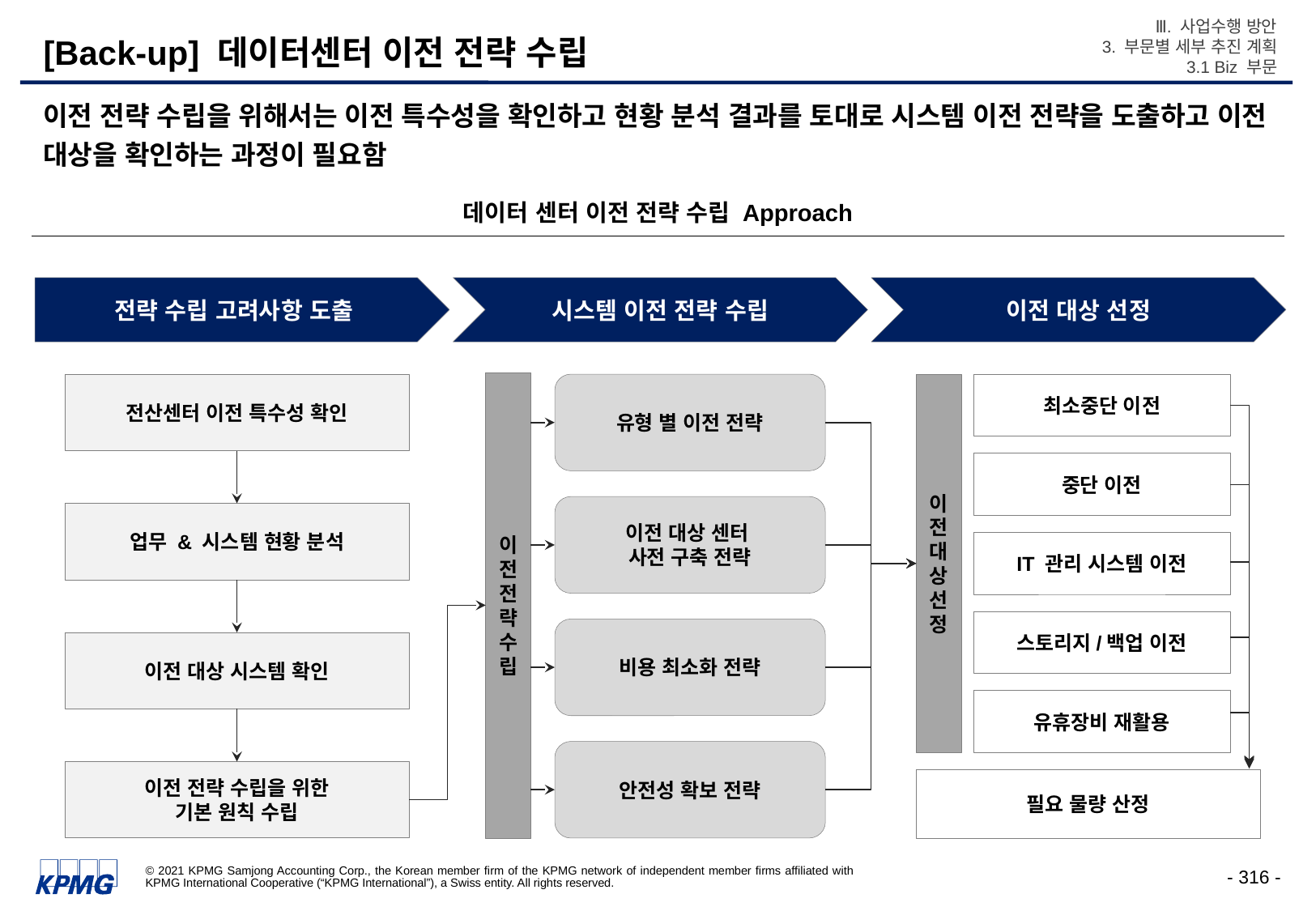

Ⅲ. 사업수행 방안
3. 부문별 세부 추진 계획
3.1 Biz 부문
# [Back-up] 데이터센터 이전 전략 수립
이전 전략 수립을 위해서는 이전 특수성을 확인하고 현황 분석 결과를 토대로 시스템 이전 전략을 도출하고 이전 대상을 확인하는 과정이 필요함
데이터 센터 이전 전략 수립 Approach
전략 수립 고려사항 도출
시스템 이전 전략 수립
이전 대상 선정
이전전략수립
전산센터 이전 특수성 확인
유형 별 이전 전략
이전 대상 센터
사전 구축 전략
비용 최소화 전략
안전성 확보 전략
최소중단 이전
이전대상선정
중단 이전
업무 & 시스템 현황 분석
IT 관리 시스템 이전
스토리지/백업 이전
이전 대상 시스템 확인
유휴장비 재활용
이전 전략 수립을 위한
기본 원칙 수립
필요 물량 산정